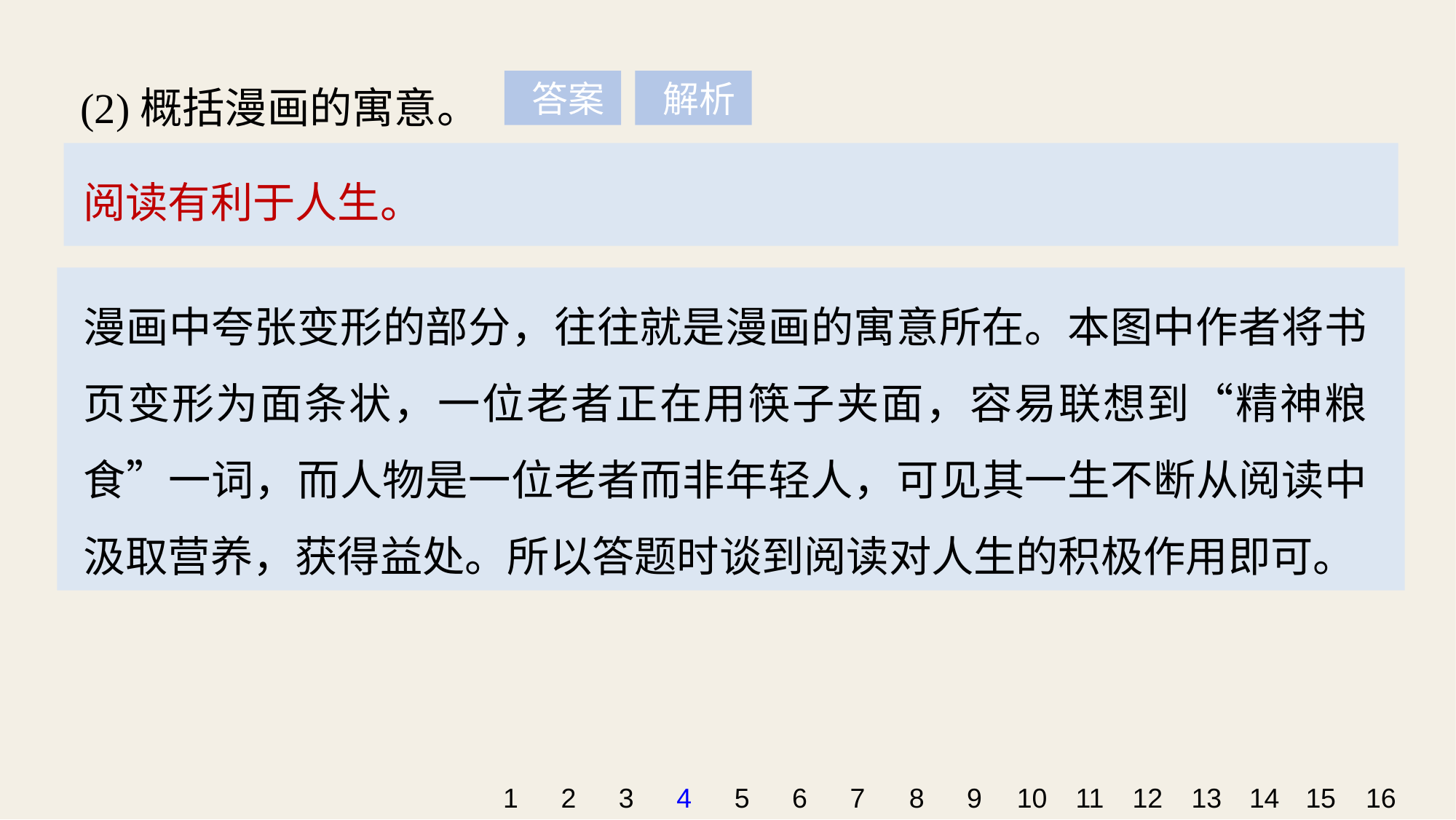

(2)概括漫画的寓意。
 答案
 解析

阅读有利于人生。

漫画中夸张变形的部分，往往就是漫画的寓意所在。本图中作者将书页变形为面条状，一位老者正在用筷子夹面，容易联想到“精神粮食”一词，而人物是一位老者而非年轻人，可见其一生不断从阅读中汲取营养，获得益处。所以答题时谈到阅读对人生的积极作用即可。
1
2
3
4
5
6
7
8
9
10
11
12
13
14
15
16